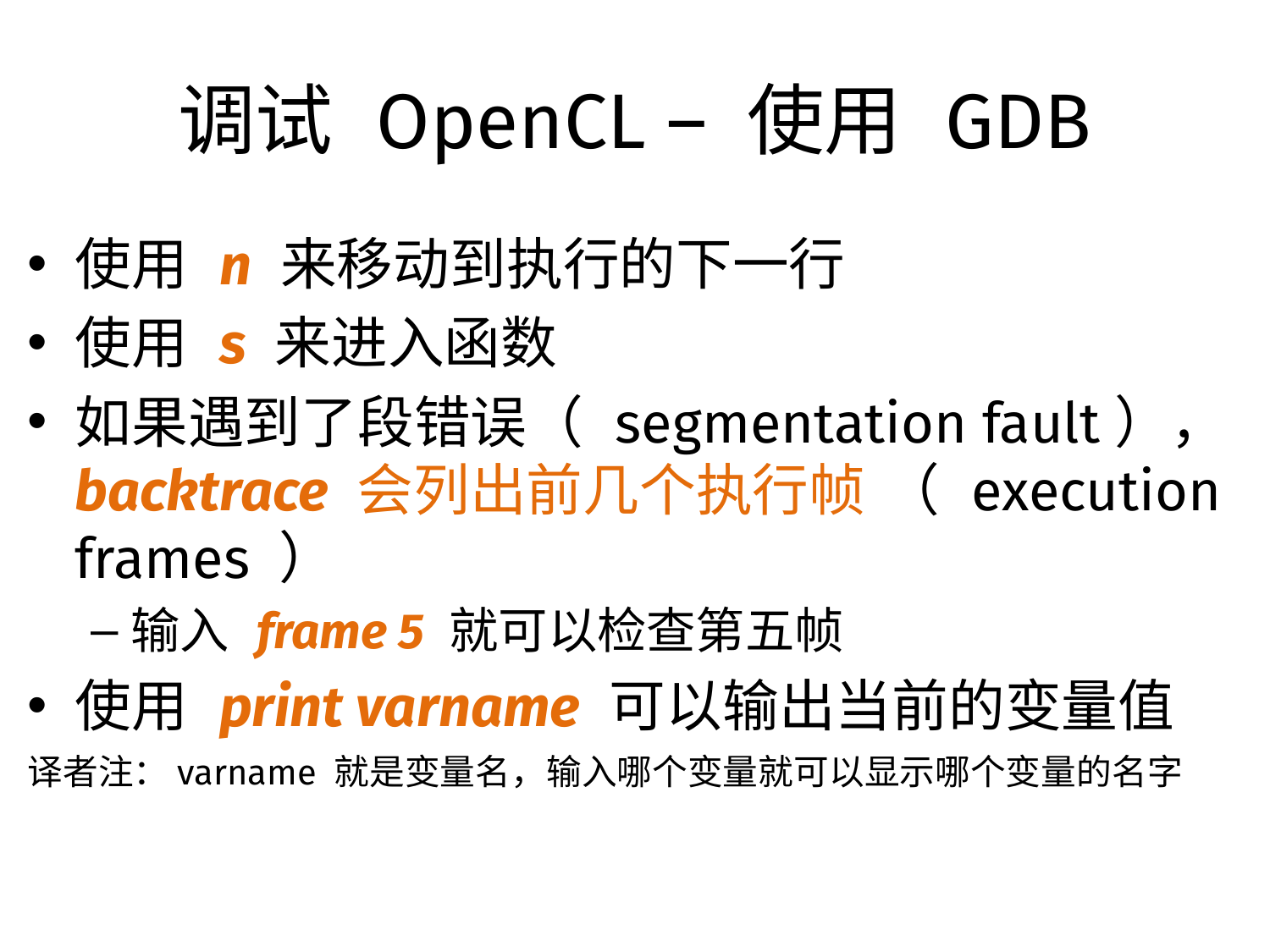

调试 OpenCL – 使用 GDB
使用 n 来移动到执行的下一行
使用 s 来进入函数
如果遇到了段错误（ segmentation fault），backtrace 会列出前几个执行帧 （ execution frames ）
输入 frame 5 就可以检查第五帧
使用 print varname 可以输出当前的变量值
译者注：varname 就是变量名，输入哪个变量就可以显示哪个变量的名字